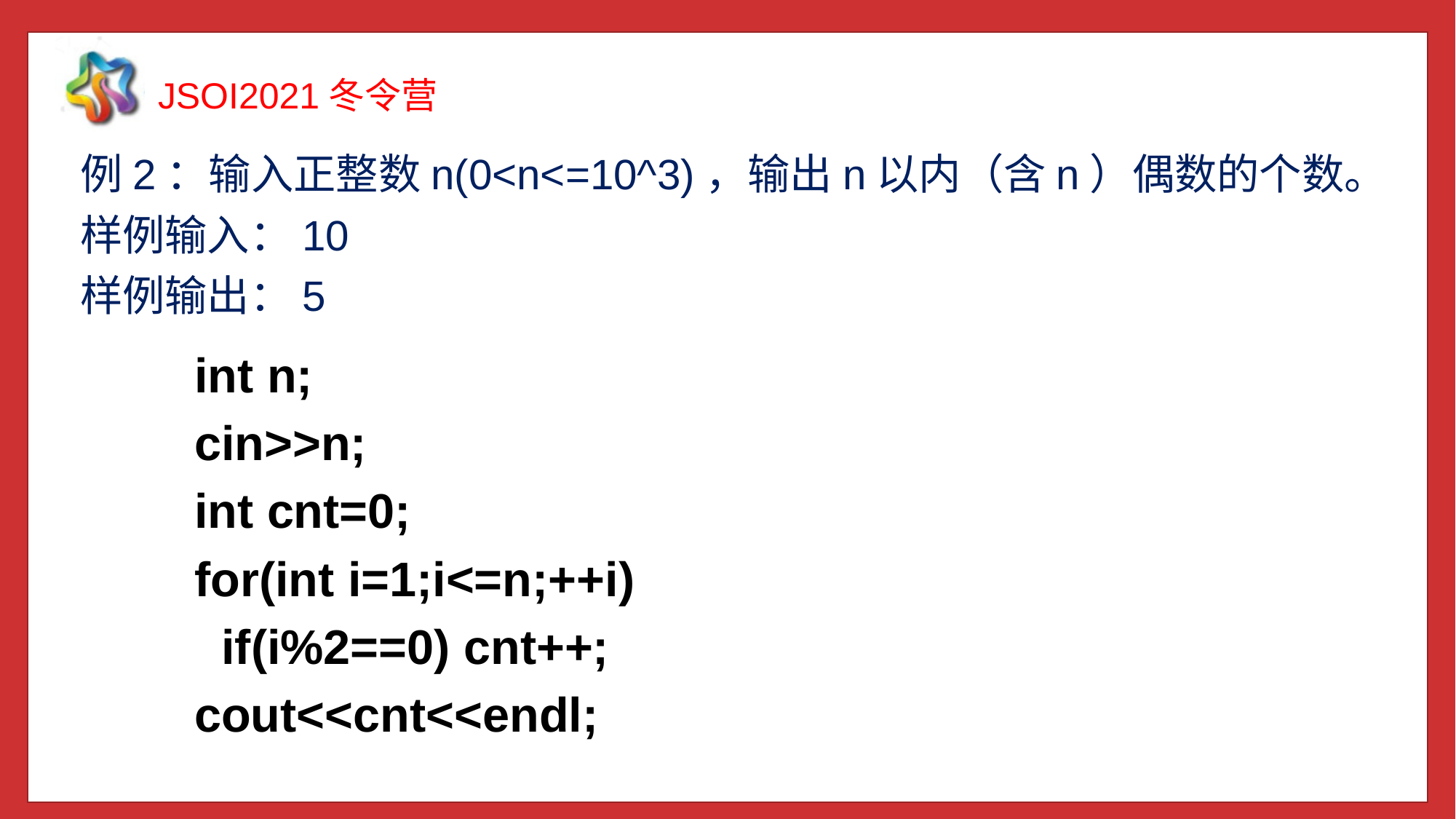

例2：输入正整数n(0<n<=10^3)，输出n以内（含n）偶数的个数。
样例输入：10
样例输出：5
 int n;
 cin>>n;
 int cnt=0;
 for(int i=1;i<=n;++i)
   if(i%2==0) cnt++;
 cout<<cnt<<endl;